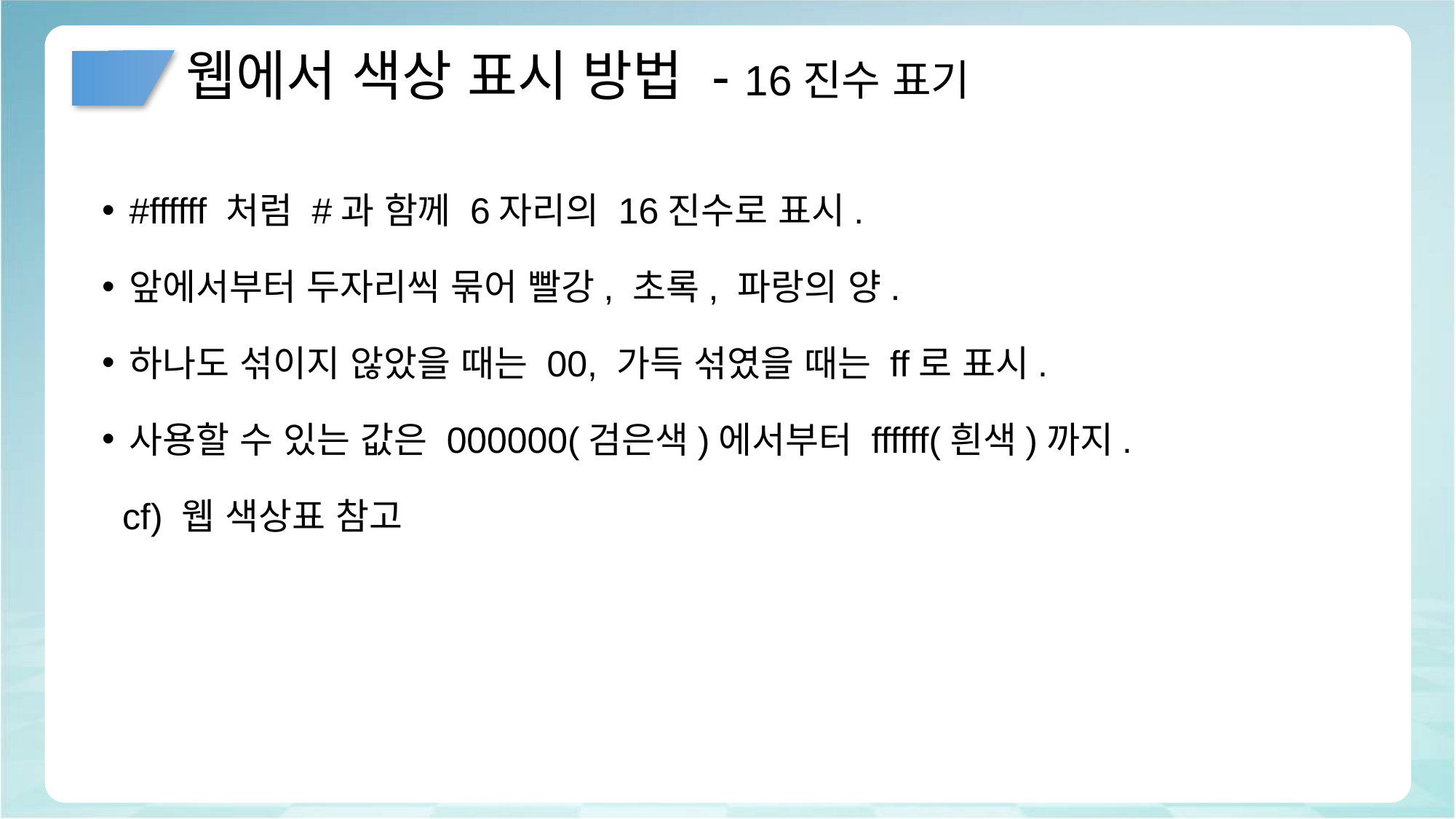

# 웹에서 색상 표시 방법 - 16진수 표기
#ffffff 처럼 #과 함께 6자리의 16진수로 표시.
앞에서부터 두자리씩 묶어 빨강, 초록, 파랑의 양.
하나도 섞이지 않았을 때는 00, 가득 섞였을 때는 ff로 표시.
사용할 수 있는 값은 000000(검은색)에서부터 ffffff(흰색)까지.
  cf) 웹 색상표 참고